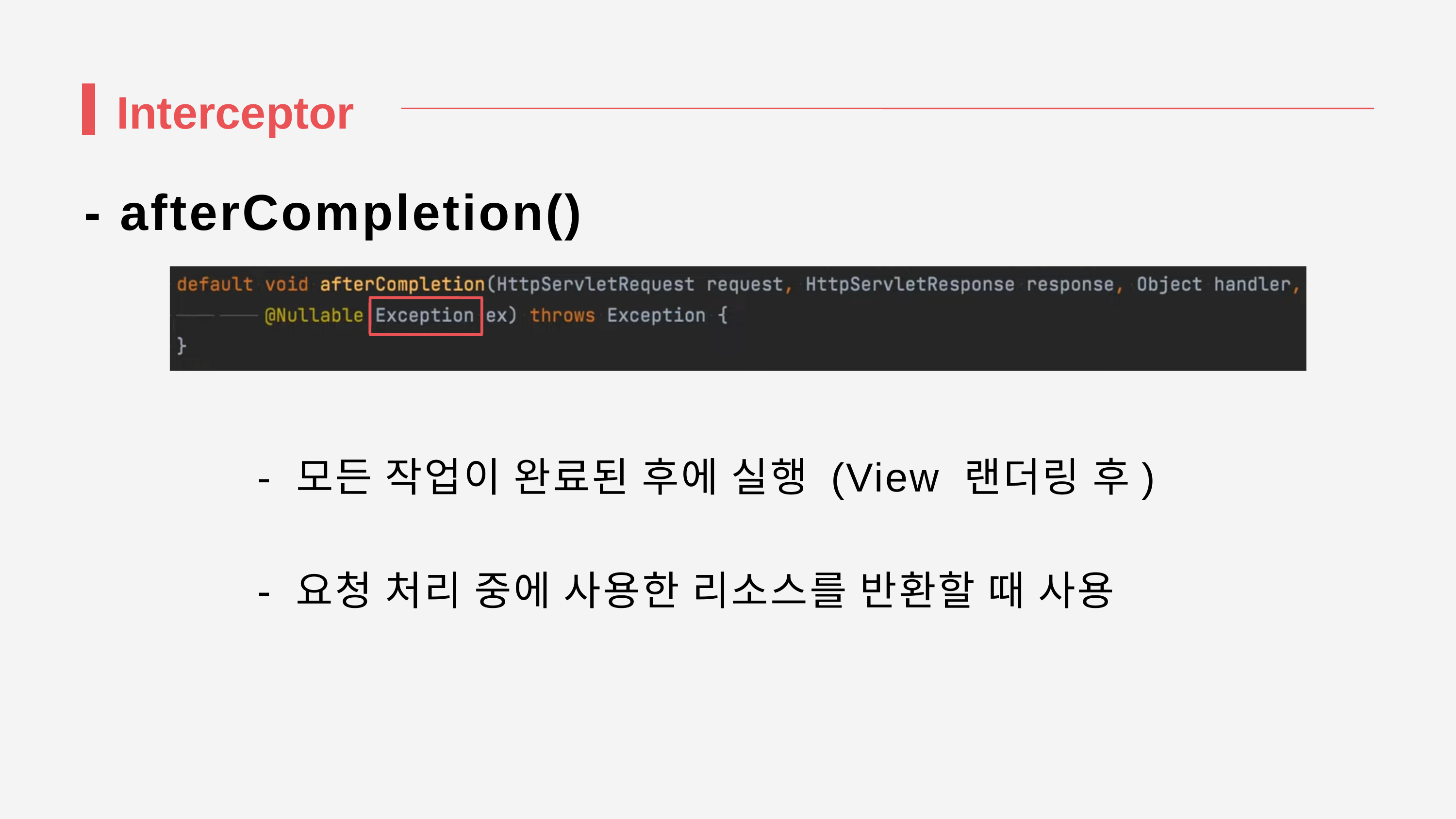

Interceptor

 - afterCompletion()

 - 모든 작업이 완료된 후에 실행 (View 랜더링 후)
 - 요청 처리 중에 사용한 리소스를 반환할 때 사용